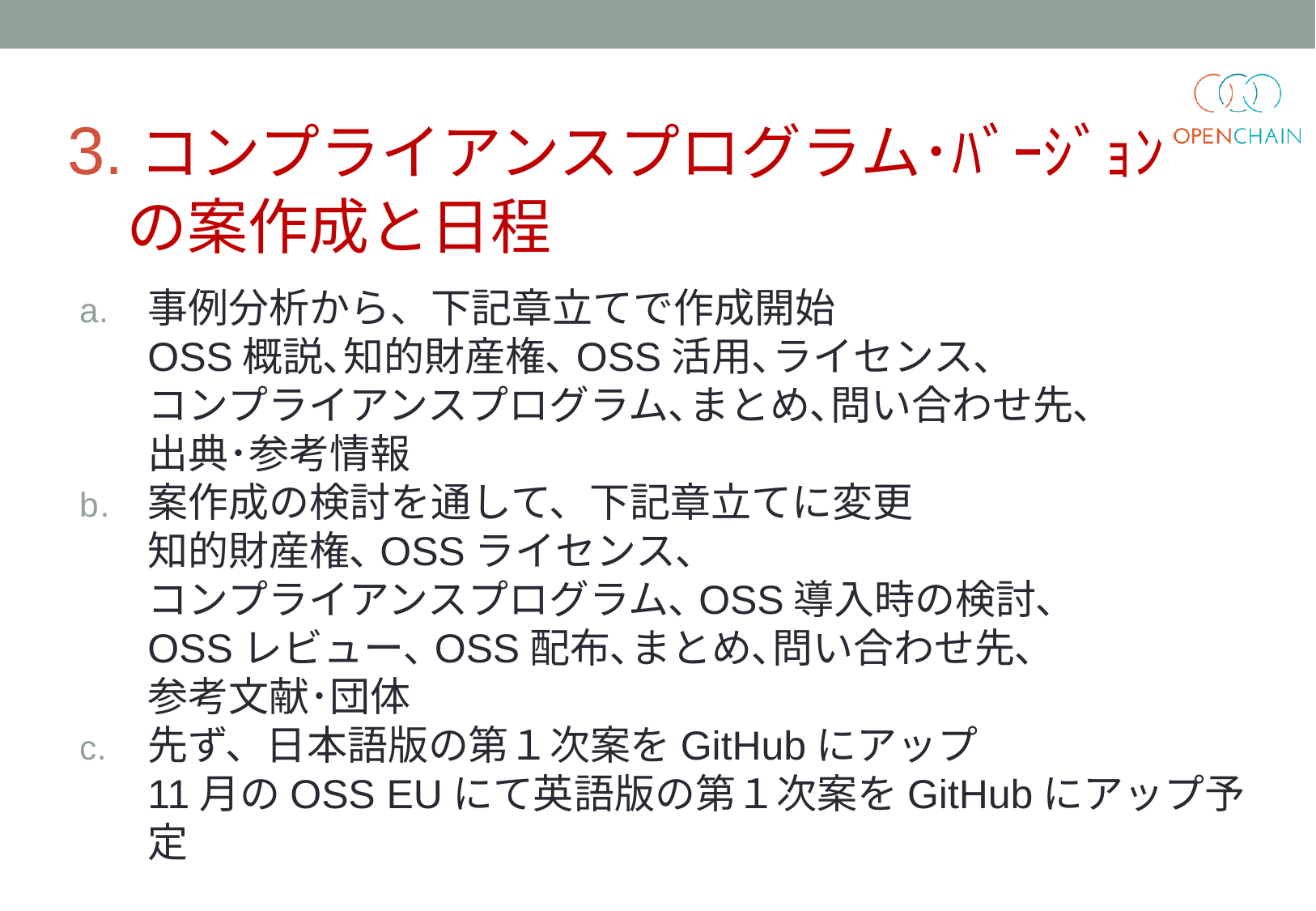

# 3.コンプライアンスプログラム･ﾊﾞｰｼﾞｮﾝ の案作成と日程
事例分析から、下記章立てで作成開始
OSS概説､知的財産権､OSS活用､ライセンス､
コンプライアンスプログラム､まとめ､問い合わせ先､
出典･参考情報
案作成の検討を通して、下記章立てに変更
知的財産権､OSSライセンス､
コンプライアンスプログラム､OSS導入時の検討､
OSSレビュー､OSS配布､まとめ､問い合わせ先､
参考文献･団体
先ず、日本語版の第１次案をGitHubにアップ
11月のOSS EUにて英語版の第１次案をGitHubにアップ予定